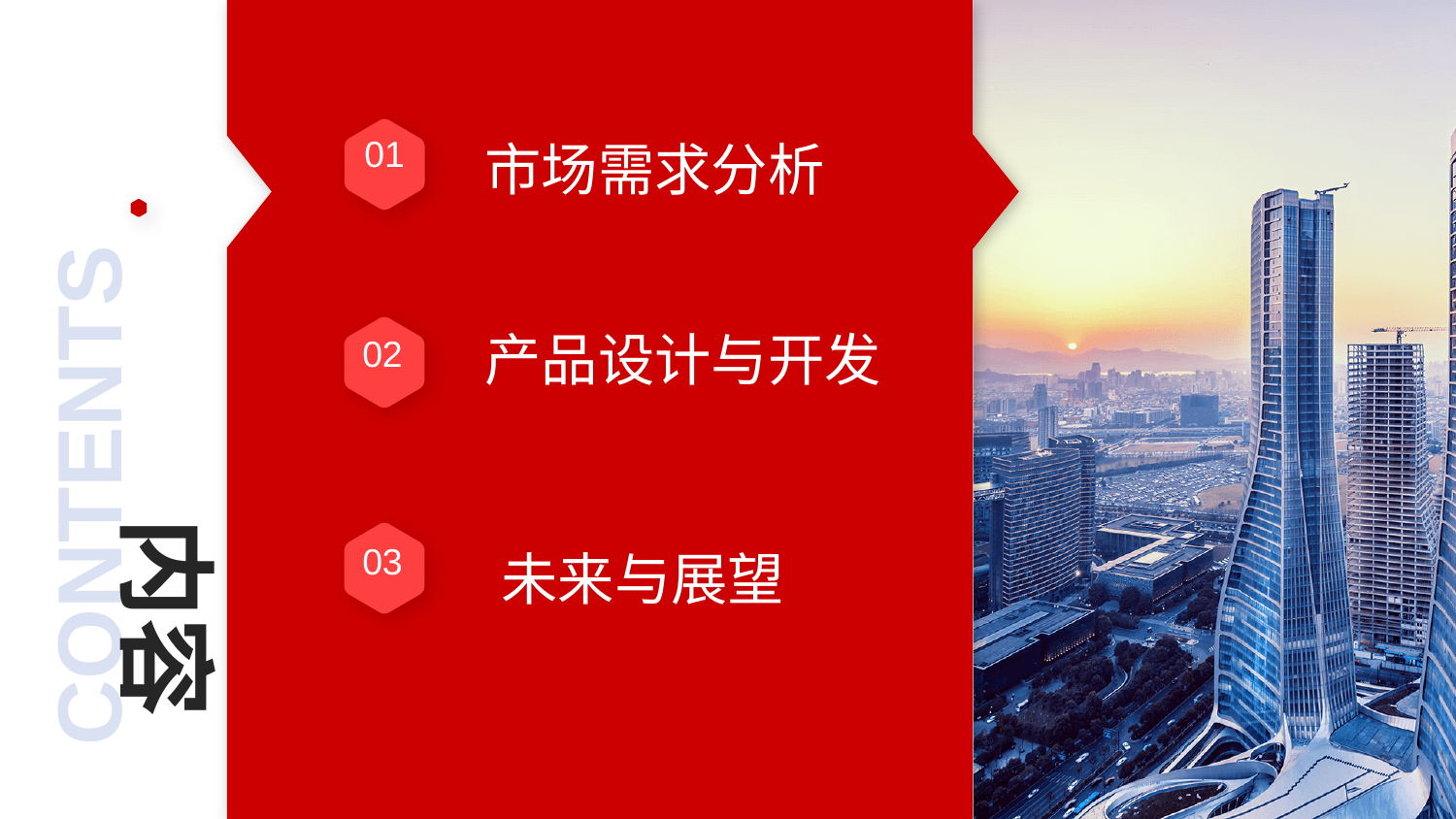

市场需求分析
01

产品设计与开发
02

未来与展望
03

CONTENTS
内容